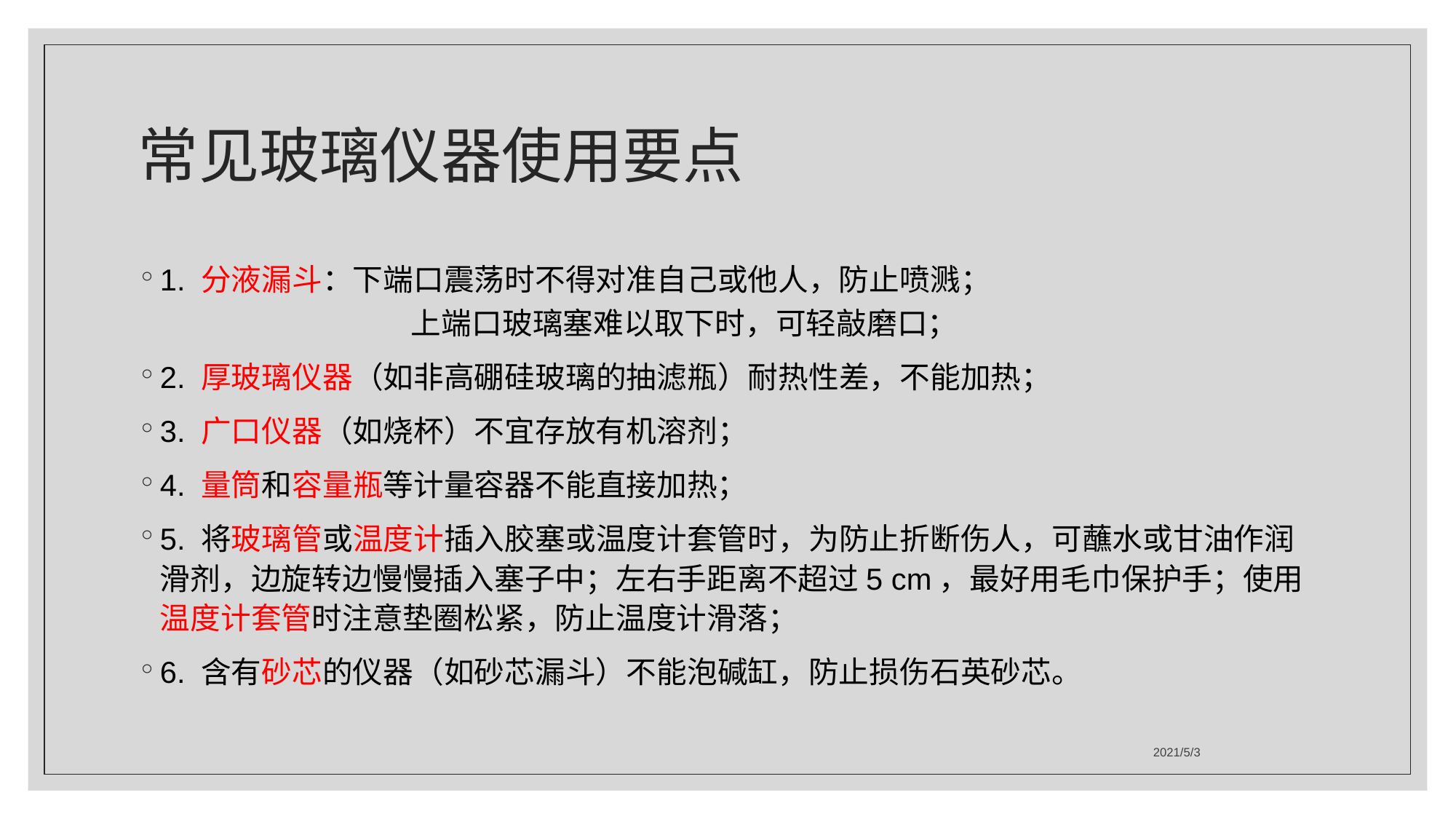

# 常见玻璃仪器使用要点
1. 分液漏斗：下端口震荡时不得对准自己或他人，防止喷溅；
	上端口玻璃塞难以取下时，可轻敲磨口；
2. 厚玻璃仪器（如非高硼硅玻璃的抽滤瓶）耐热性差，不能加热；
3. 广口仪器（如烧杯）不宜存放有机溶剂；
4. 量筒和容量瓶等计量容器不能直接加热；
5. 将玻璃管或温度计插入胶塞或温度计套管时，为防止折断伤人，可蘸水或甘油作润滑剂，边旋转边慢慢插入塞子中；左右手距离不超过5 cm，最好用毛巾保护手；使用温度计套管时注意垫圈松紧，防止温度计滑落；
6. 含有砂芯的仪器（如砂芯漏斗）不能泡碱缸，防止损伤石英砂芯。
2021/5/3